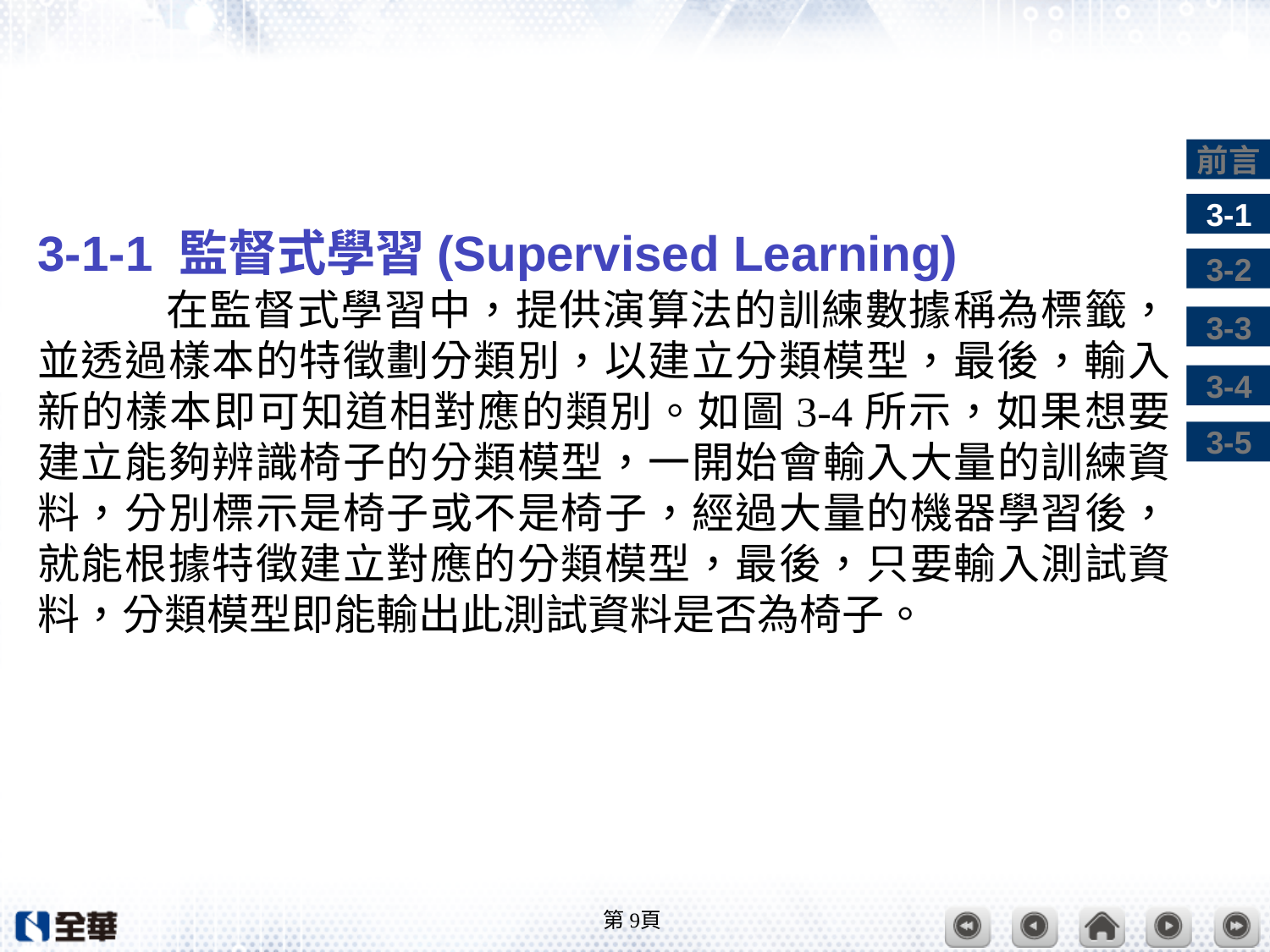

#
3-1-1 監督式學習(Supervised Learning)
	在監督式學習中，提供演算法的訓練數據稱為標籤，並透過樣本的特徵劃分類別，以建立分類模型，最後，輸入新的樣本即可知道相對應的類別。如圖3-4所示，如果想要建立能夠辨識椅子的分類模型，一開始會輸入大量的訓練資料，分別標示是椅子或不是椅子，經過大量的機器學習後，就能根據特徵建立對應的分類模型，最後，只要輸入測試資料，分類模型即能輸出此測試資料是否為椅子。